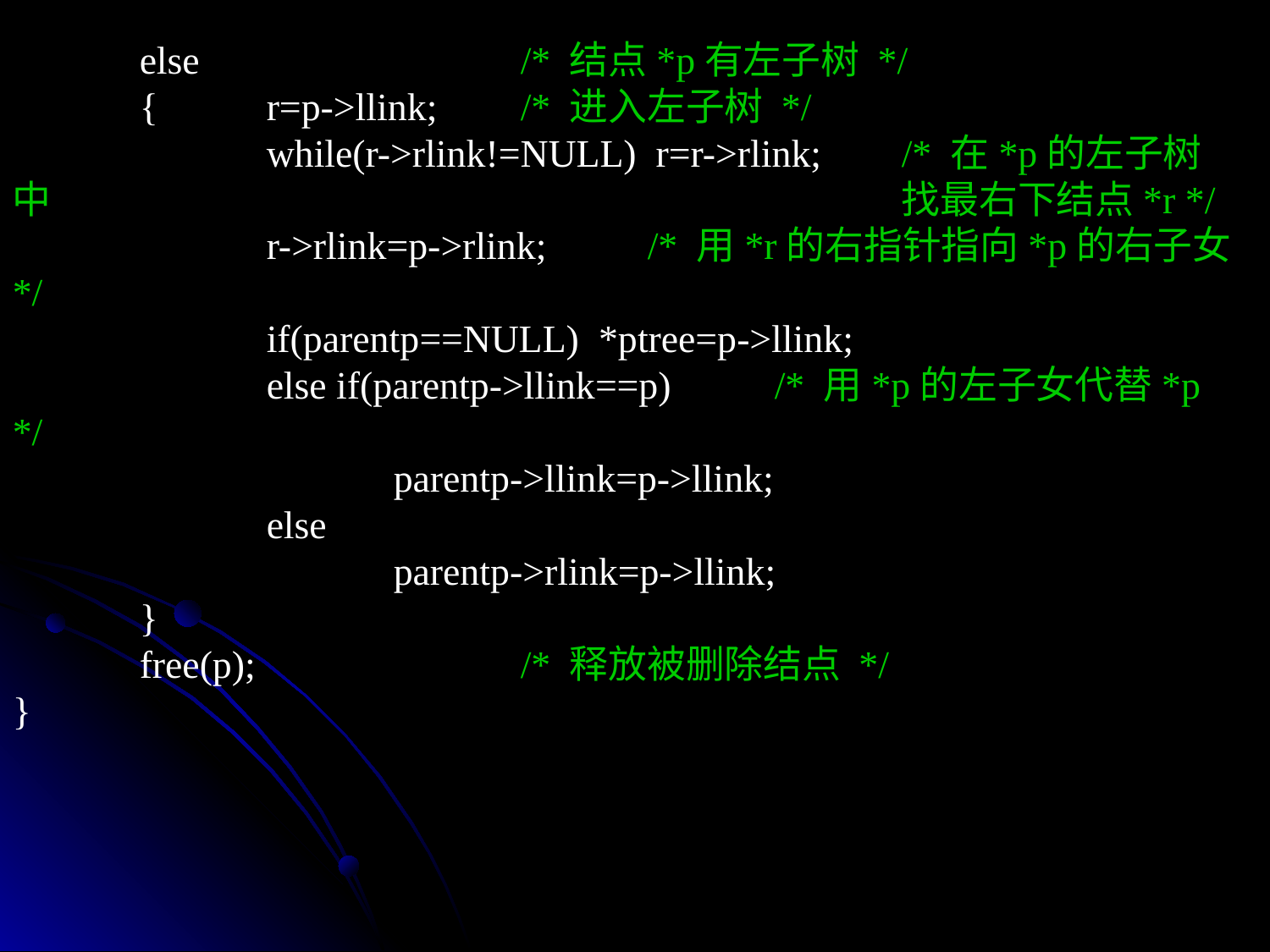

else			/* 结点*p有左子树 */
	{	r=p->llink;	/* 进入左子树 */
	  	while(r->rlink!=NULL)  r=r->rlink;	/* 在*p的左子树中							找最右下结点*r */
	  	r->rlink=p->rlink;	/* 用*r的右指针指向*p的右子女 */
	  	if(parentp==NULL)  *ptree=p->llink;
	  	else if(parentp->llink==p)	/* 用*p的左子女代替*p */
			parentp->llink=p->llink;
	     	else
			parentp->rlink=p->llink;
	}
	free(p);			/* 释放被删除结点 */
}